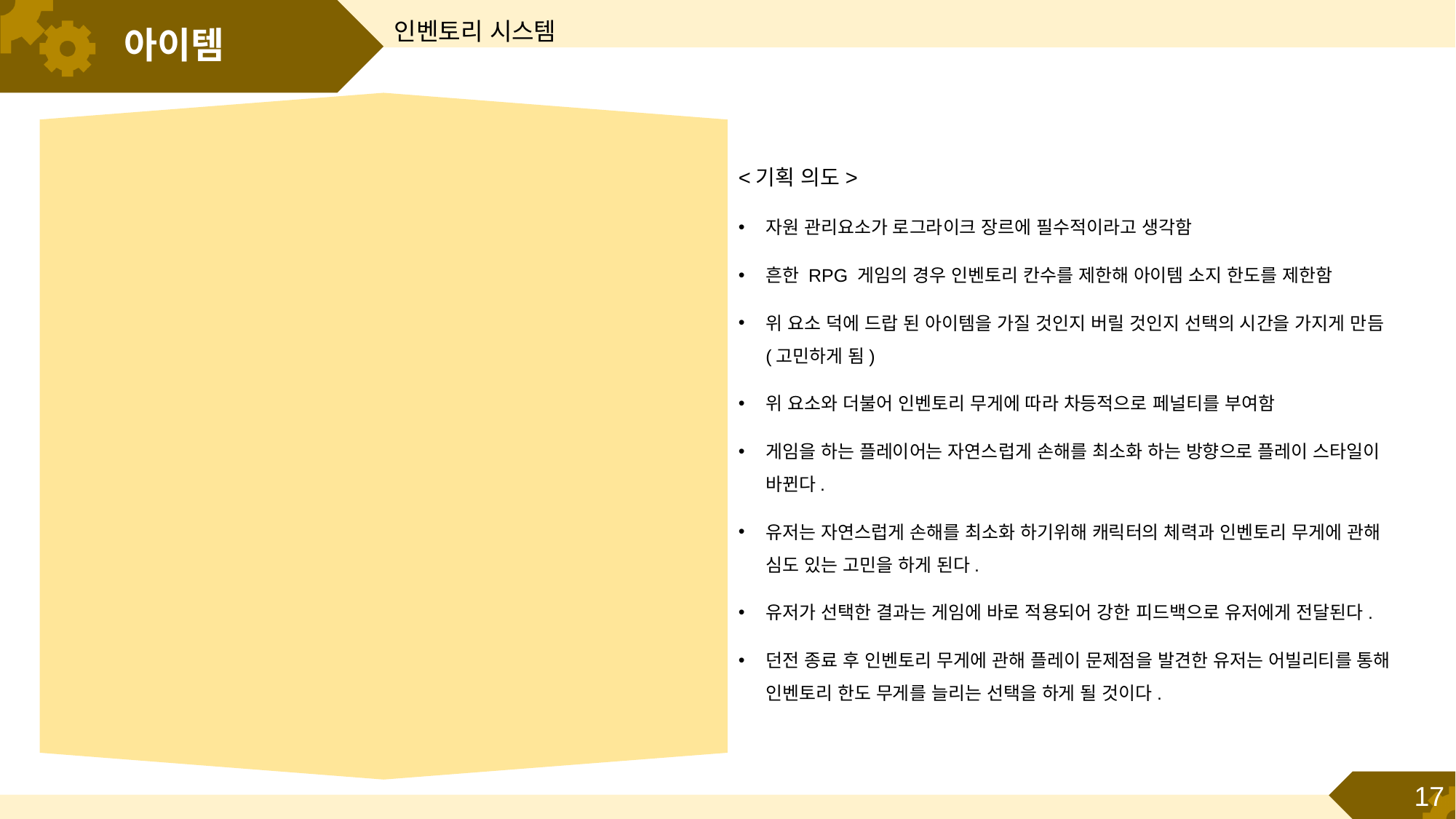

인벤토리 시스템
# 아이템
<기획 의도>
자원 관리요소가 로그라이크 장르에 필수적이라고 생각함
흔한 RPG 게임의 경우 인벤토리 칸수를 제한해 아이템 소지 한도를 제한함
위 요소 덕에 드랍 된 아이템을 가질 것인지 버릴 것인지 선택의 시간을 가지게 만듬 (고민하게 됨)
위 요소와 더불어 인벤토리 무게에 따라 차등적으로 페널티를 부여함
게임을 하는 플레이어는 자연스럽게 손해를 최소화 하는 방향으로 플레이 스타일이 바뀐다.
유저는 자연스럽게 손해를 최소화 하기위해 캐릭터의 체력과 인벤토리 무게에 관해 심도 있는 고민을 하게 된다.
유저가 선택한 결과는 게임에 바로 적용되어 강한 피드백으로 유저에게 전달된다.
던전 종료 후 인벤토리 무게에 관해 플레이 문제점을 발견한 유저는 어빌리티를 통해 인벤토리 한도 무게를 늘리는 선택을 하게 될 것이다.

17